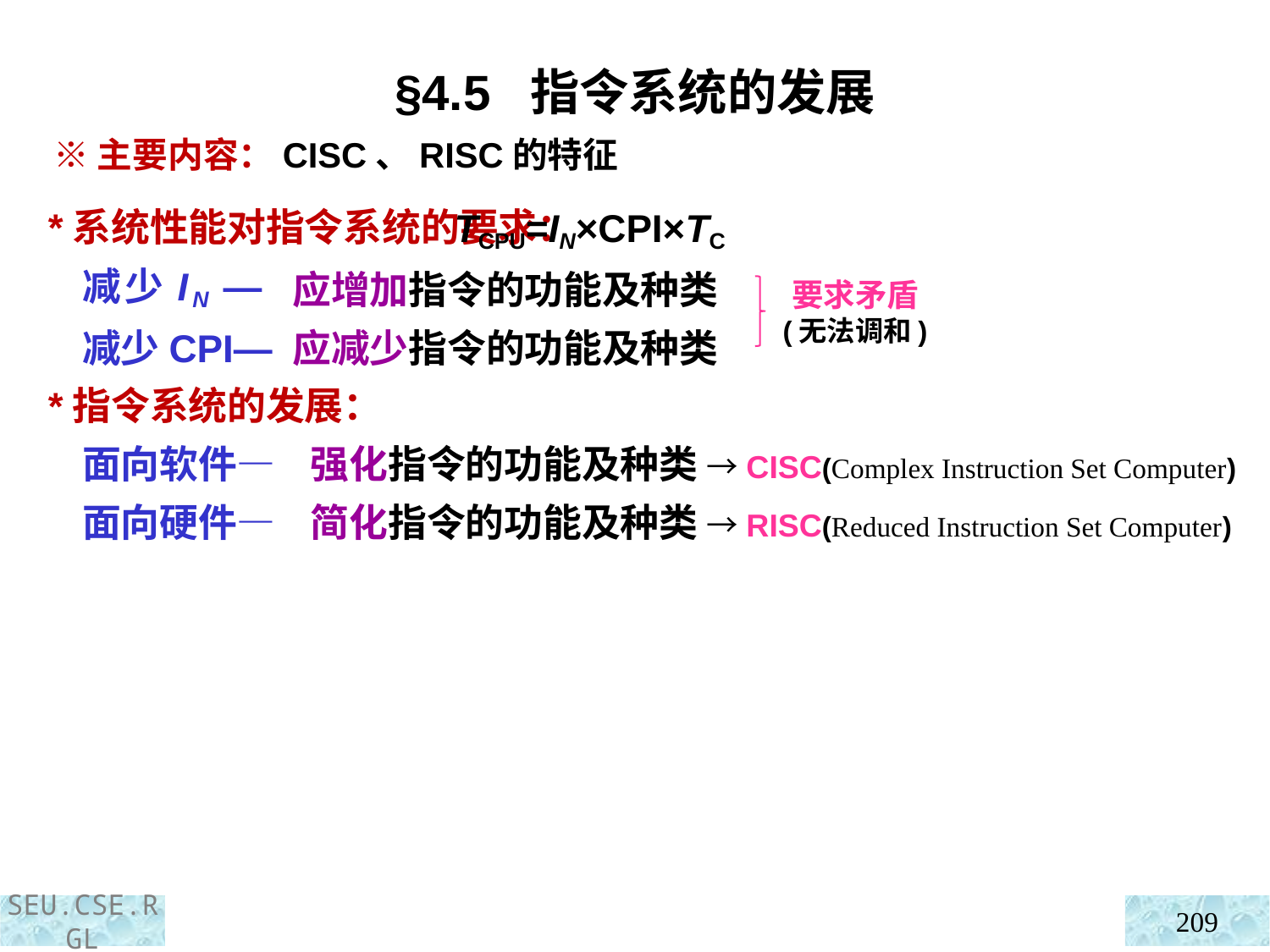

§4.5  指令系统的发展
  ※主要内容：CISC、RISC的特征
 *系统性能对指令系统的要求：
    减少IN —
    减少CPI—
 *指令系统的发展：
    面向软件—
    面向硬件—
               TCPU=IN×CPI×TC
应增加指令的功能及种类
应减少指令的功能及种类

 强化指令的功能及种类 →CISC(Complex Instruction Set Computer)
 简化指令的功能及种类 →RISC(Reduced Instruction Set Computer)

要求矛盾
(无法调和)
209